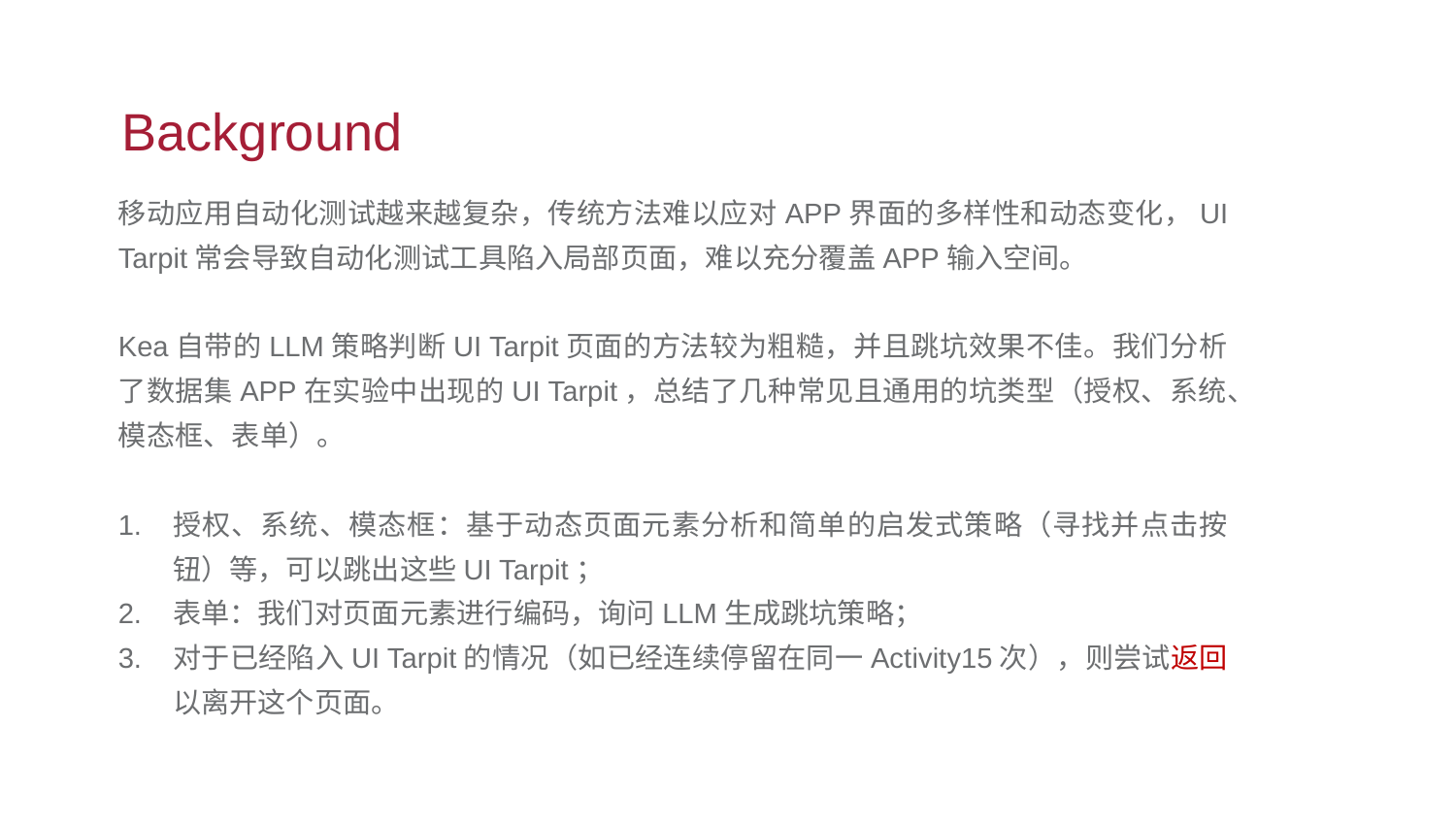

Background
移动应用自动化测试越来越复杂，传统方法难以应对APP界面的多样性和动态变化，UI Tarpit常会导致自动化测试工具陷入局部页面，难以充分覆盖APP输入空间。

Kea自带的LLM策略判断UI Tarpit页面的方法较为粗糙，并且跳坑效果不佳。我们分析了数据集APP在实验中出现的UI Tarpit，总结了几种常见且通用的坑类型（授权、系统、模态框、表单）。

授权、系统、模态框：基于动态页面元素分析和简单的启发式策略（寻找并点击按钮）等，可以跳出这些UI Tarpit；
表单：我们对页面元素进行编码，询问LLM生成跳坑策略；
对于已经陷入UI Tarpit的情况（如已经连续停留在同一Activity15次），则尝试返回以离开这个页面。